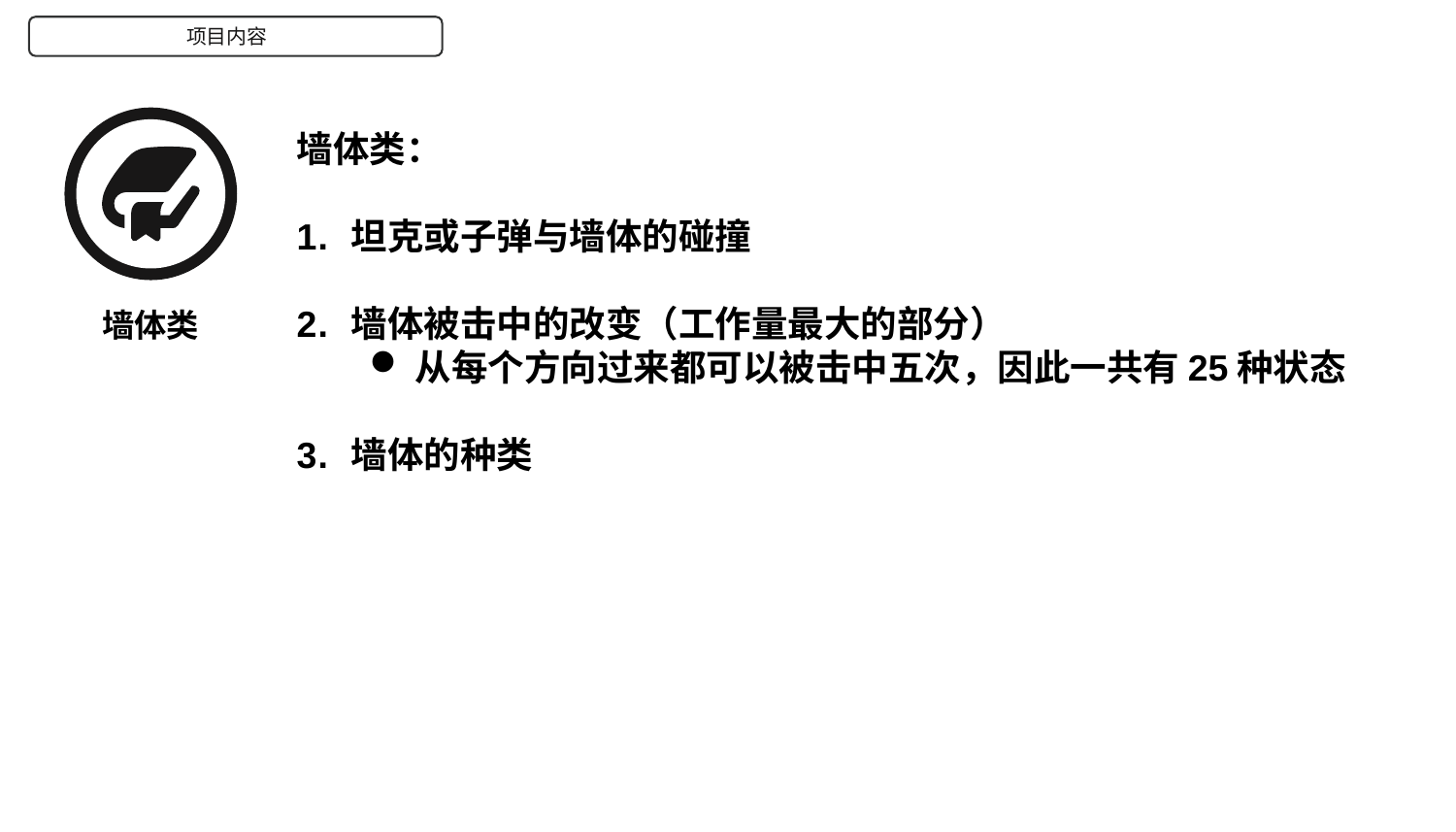

项目内容

墙体类：

坦克或子弹与墙体的碰撞

墙体被击中的改变（工作量最大的部分）
从每个方向过来都可以被击中五次，因此一共有25种状态

墙体的种类

墙体类